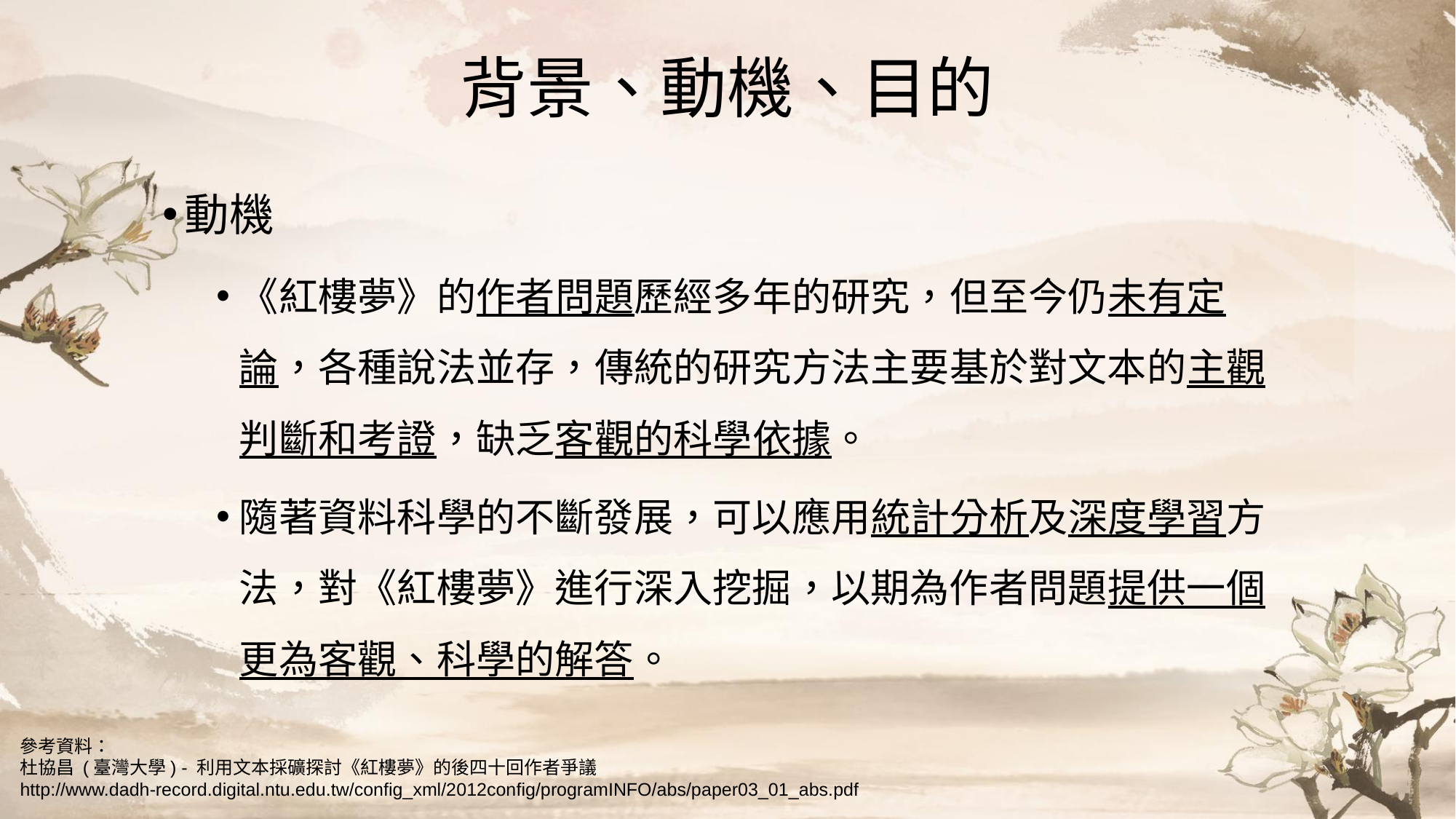

# 背景、動機、目的
動機
《紅樓夢》的作者問題歷經多年的研究，但至今仍未有定論，各種說法並存，傳統的研究方法主要基於對文本的主觀判斷和考證，缺乏客觀的科學依據。
隨著資料科學的不斷發展，可以應用統計分析及深度學習方法，對《紅樓夢》進行深入挖掘，以期為作者問題提供一個更為客觀、科學的解答。
參考資料：
杜協昌 (臺灣大學) - 利用文本採礦探討《紅樓夢》的後四十回作者爭議
http://www.dadh-record.digital.ntu.edu.tw/config_xml/2012config/programINFO/abs/paper03_01_abs.pdf